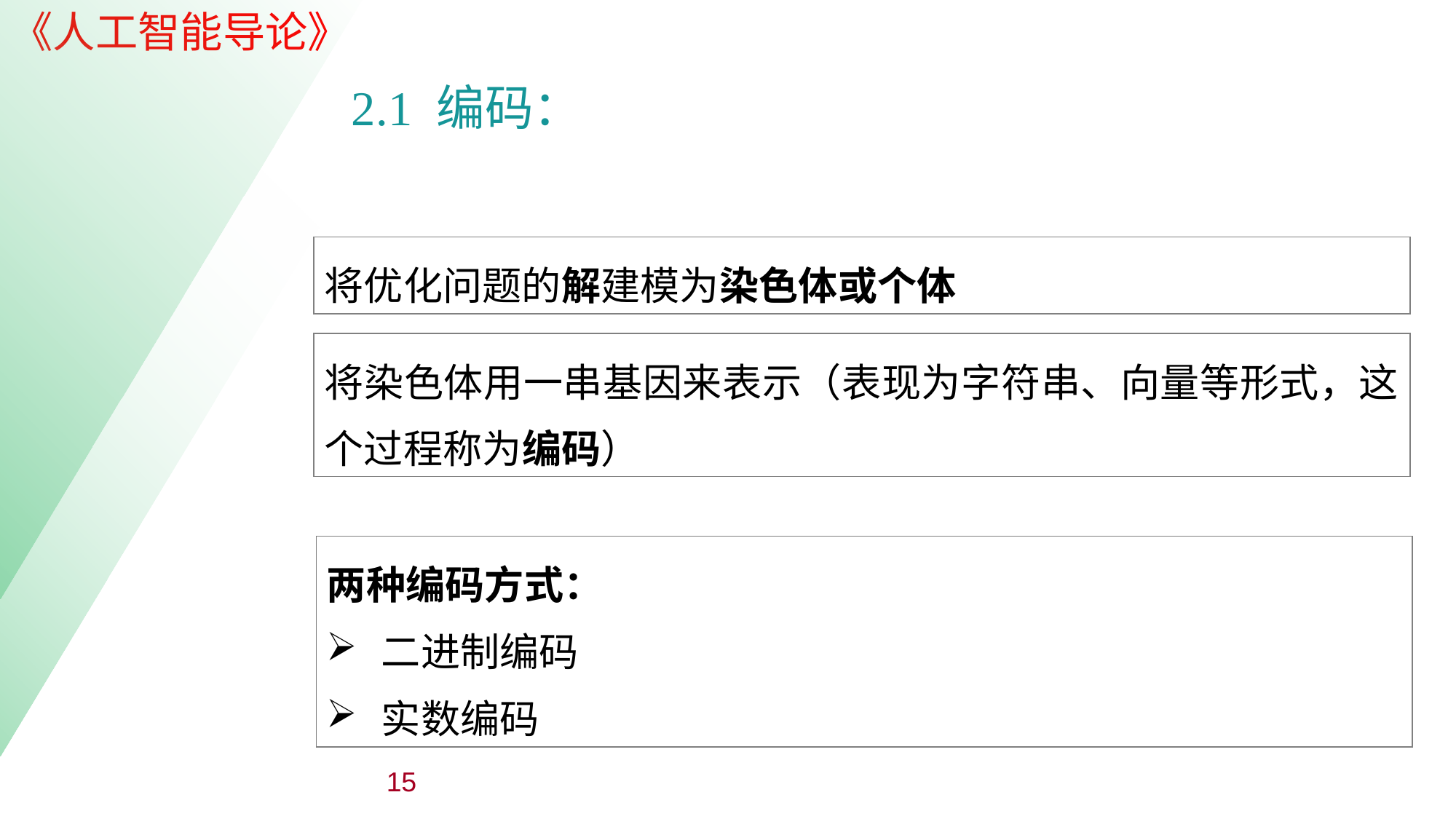

|  |
| --- |
|  |
| --- |

2.1 编码：
将优化问题的解建模为染色体或个体
将染色体用一串基因来表示（表现为字符串、向量等形式，这个过程称为编码）

两种编码方式：
二进制编码
实数编码
15